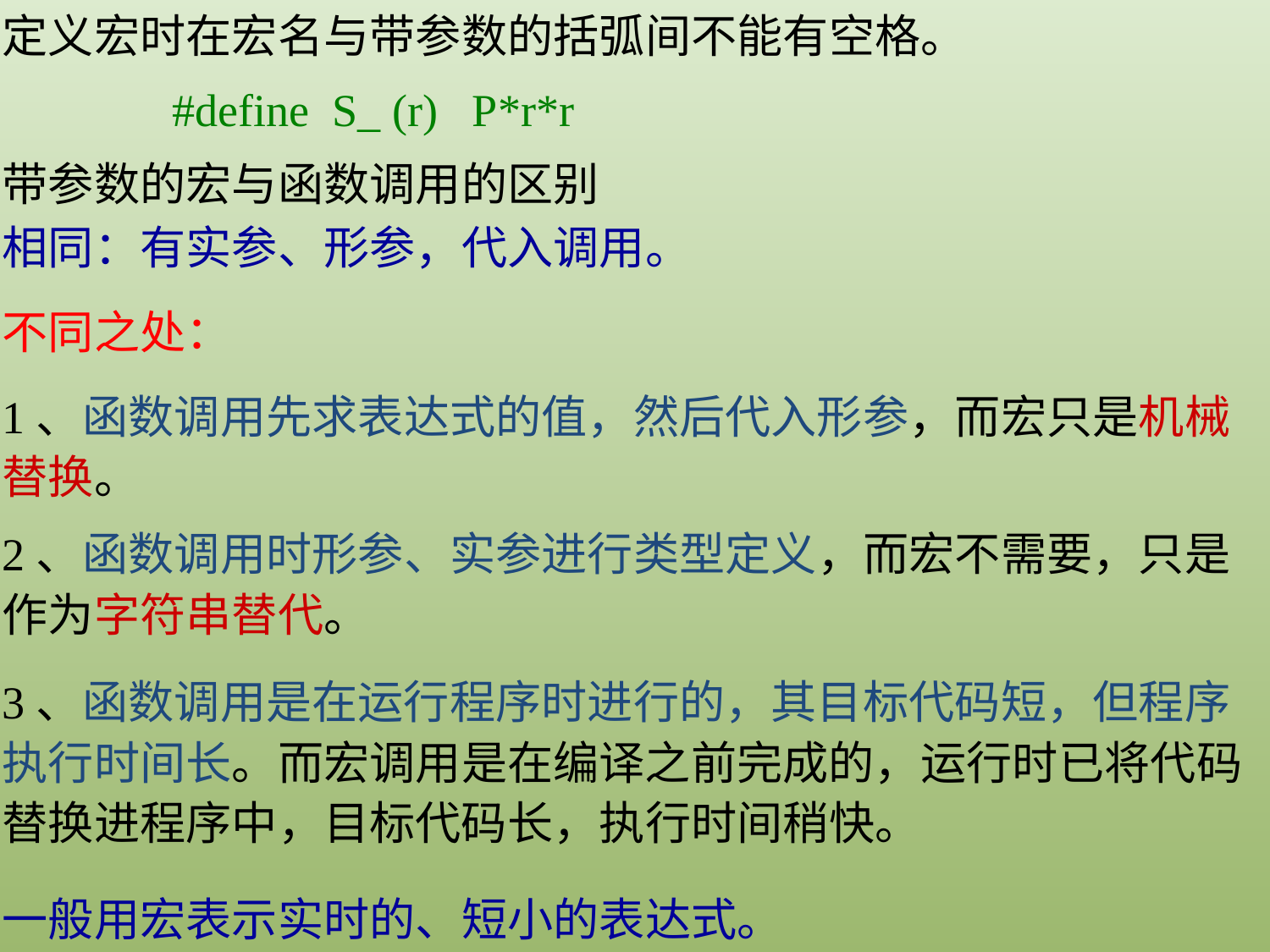

定义宏时在宏名与带参数的括弧间不能有空格。
#define  S_ (r)   P*r*r
带参数的宏与函数调用的区别
相同：有实参、形参，代入调用。
不同之处：
1、函数调用先求表达式的值，然后代入形参，而宏只是机械替换。
2、函数调用时形参、实参进行类型定义，而宏不需要，只是作为字符串替代。
3、函数调用是在运行程序时进行的，其目标代码短，但程序执行时间长。而宏调用是在编译之前完成的，运行时已将代码替换进程序中，目标代码长，执行时间稍快。
267
一般用宏表示实时的、短小的表达式。